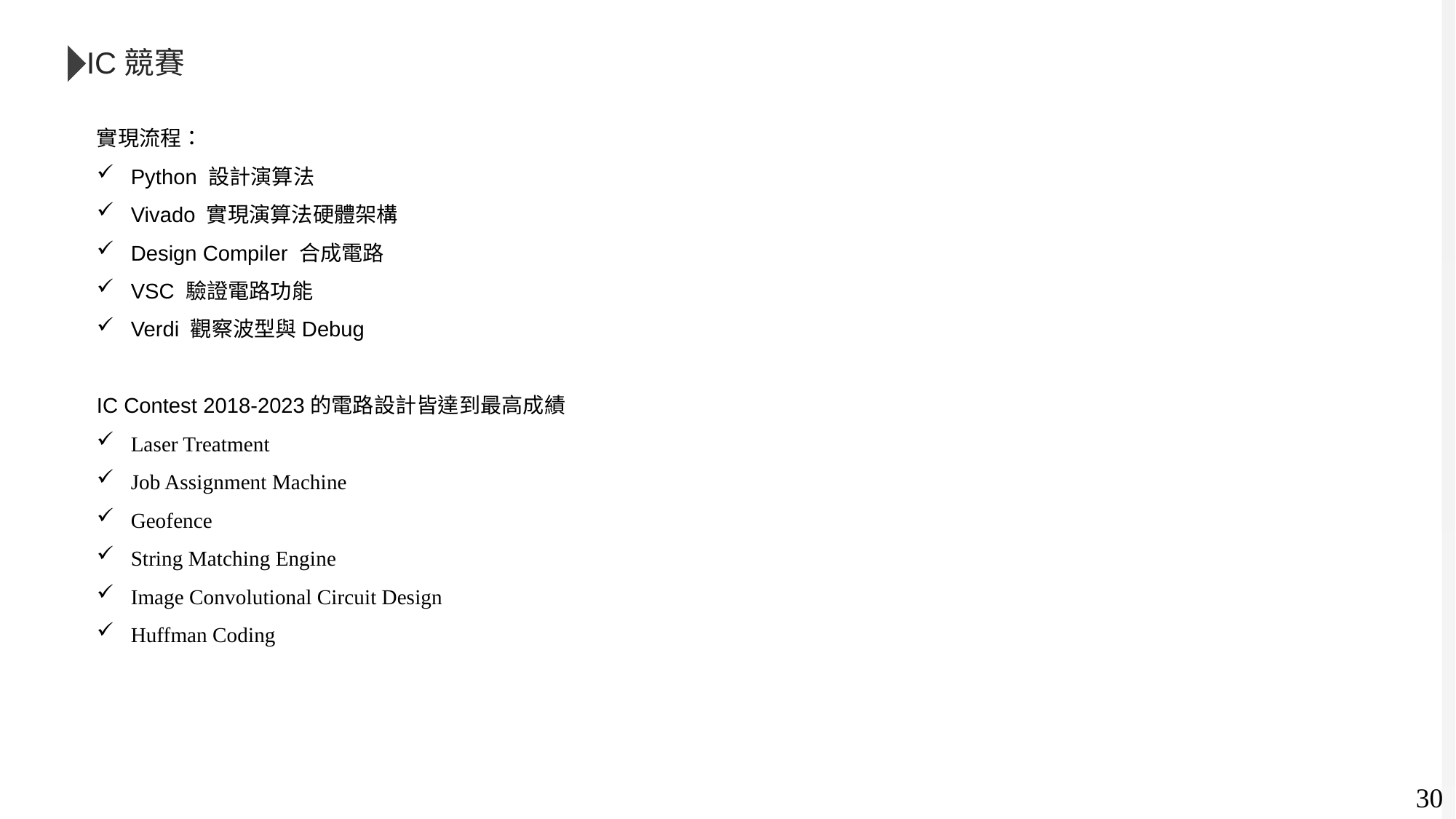

IC競賽

實現流程：
Python 設計演算法
Vivado 實現演算法硬體架構
Design Compiler 合成電路
VSC 驗證電路功能
Verdi 觀察波型與Debug

IC Contest 2018-2023的電路設計皆達到最高成績
Laser Treatment
Job Assignment Machine
Geofence
String Matching Engine
Image Convolutional Circuit Design
Huffman Coding
30